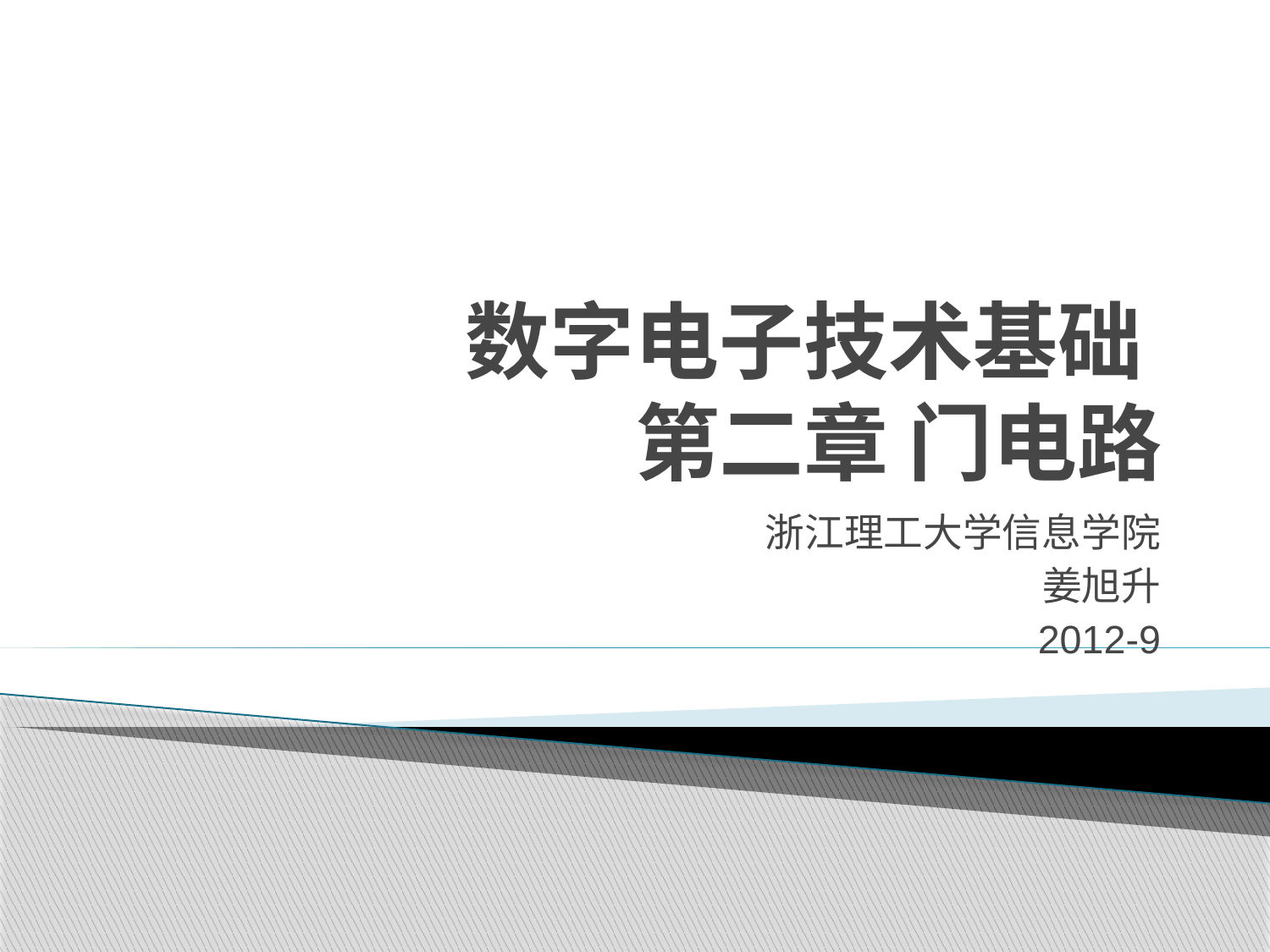

# 数字电子技术基础 第二章 门电路
浙江理工大学信息学院
姜旭升
2012-9